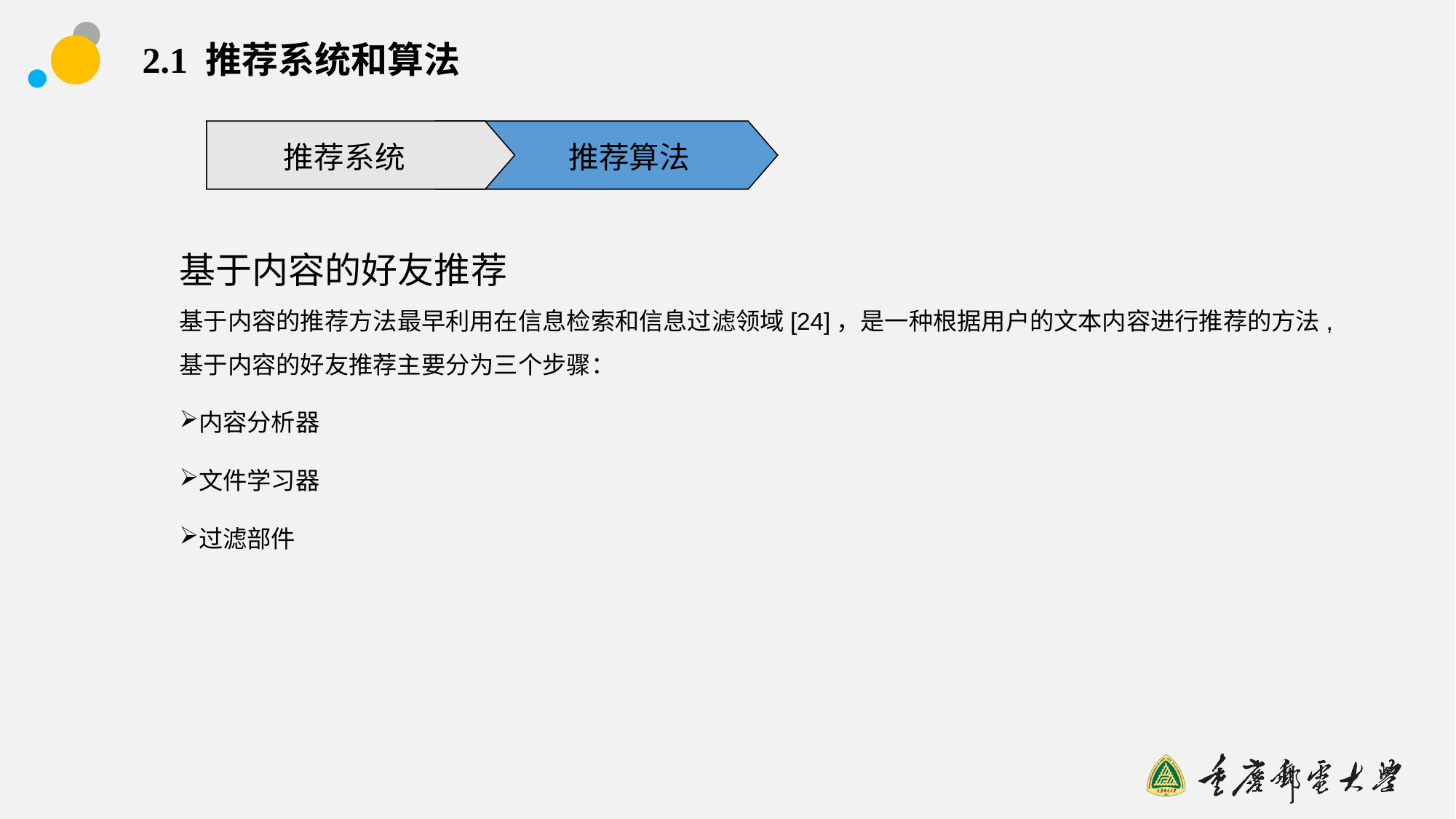

# 2.1 推荐系统和算法

推荐系统
推荐算法
基于内容的好友推荐
基于内容的推荐方法最早利用在信息检索和信息过滤领域[24]，是一种根据用户的文本内容进行推荐的方法,基于内容的好友推荐主要分为三个步骤：
内容分析器
文件学习器
过滤部件